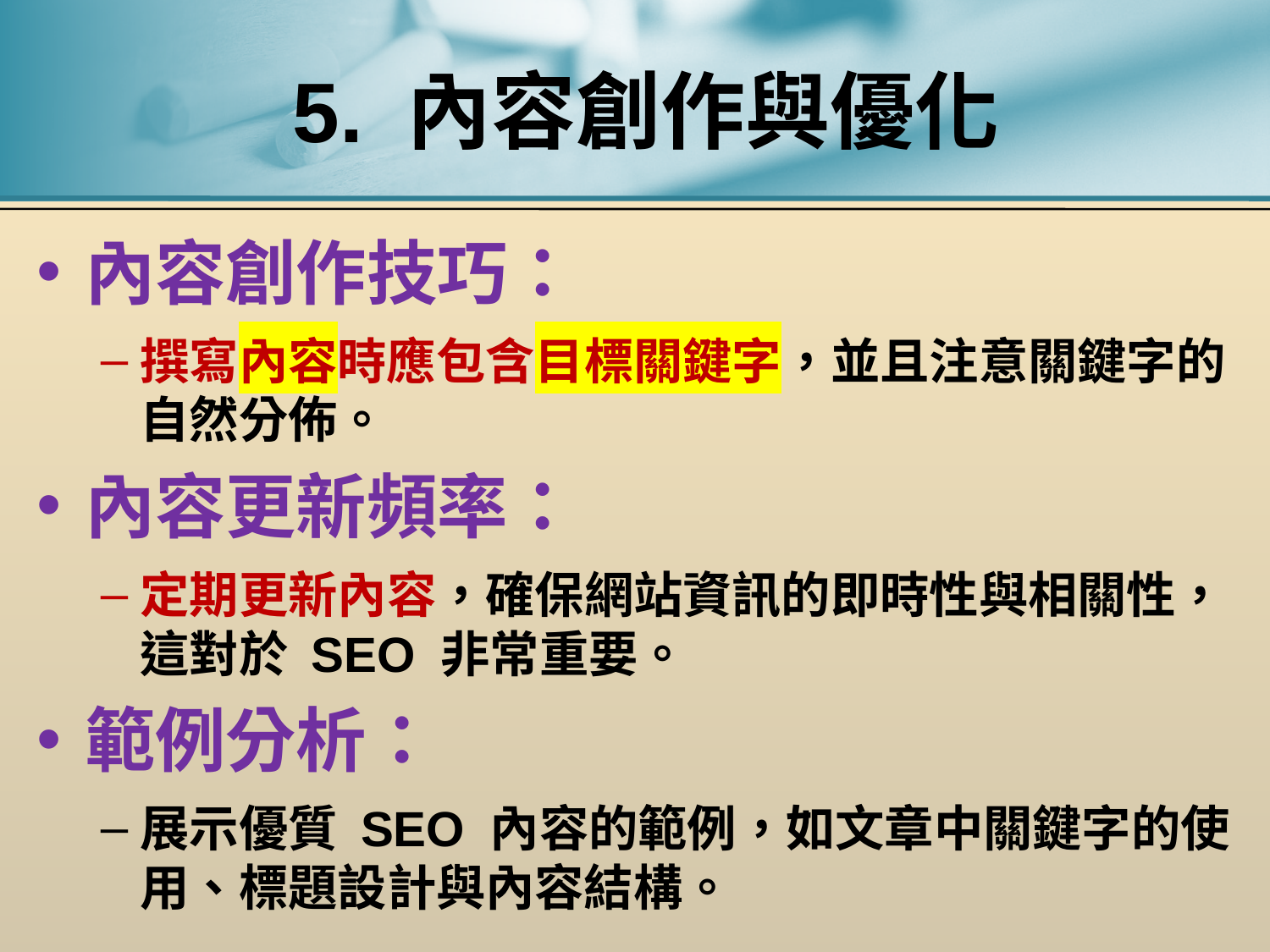

# 5. 內容創作與優化
內容創作技巧：
撰寫內容時應包含目標關鍵字，並且注意關鍵字的自然分佈。
內容更新頻率：
定期更新內容，確保網站資訊的即時性與相關性，這對於 SEO 非常重要。
範例分析：
展示優質 SEO 內容的範例，如文章中關鍵字的使用、標題設計與內容結構。